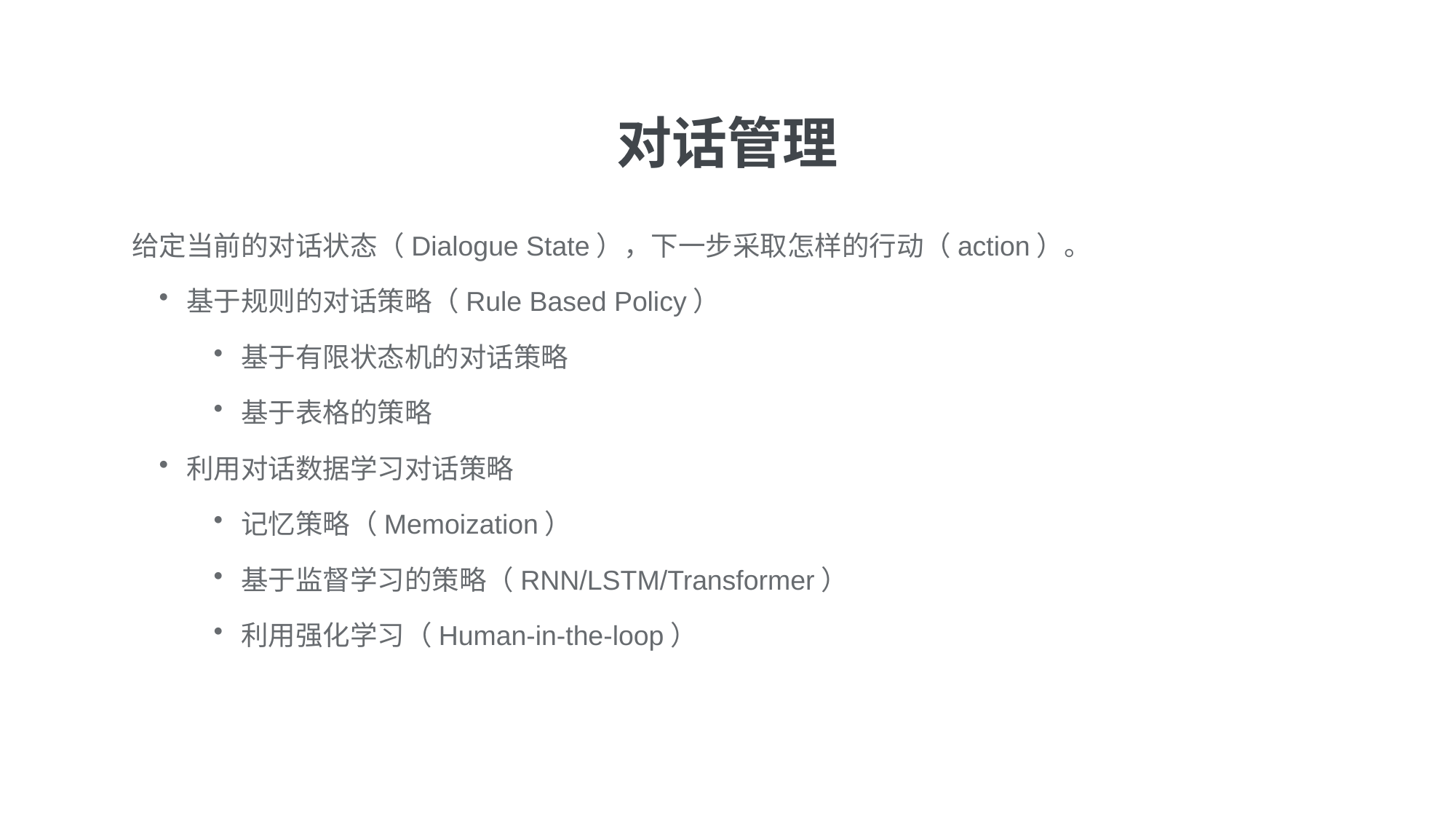

对话管理
给定当前的对话状态（Dialogue State），下一步采取怎样的行动（action）。
基于规则的对话策略（Rule Based Policy）
基于有限状态机的对话策略
基于表格的策略
利用对话数据学习对话策略
记忆策略（Memoization）
基于监督学习的策略（RNN/LSTM/Transformer）
利用强化学习（Human-in-the-loop）